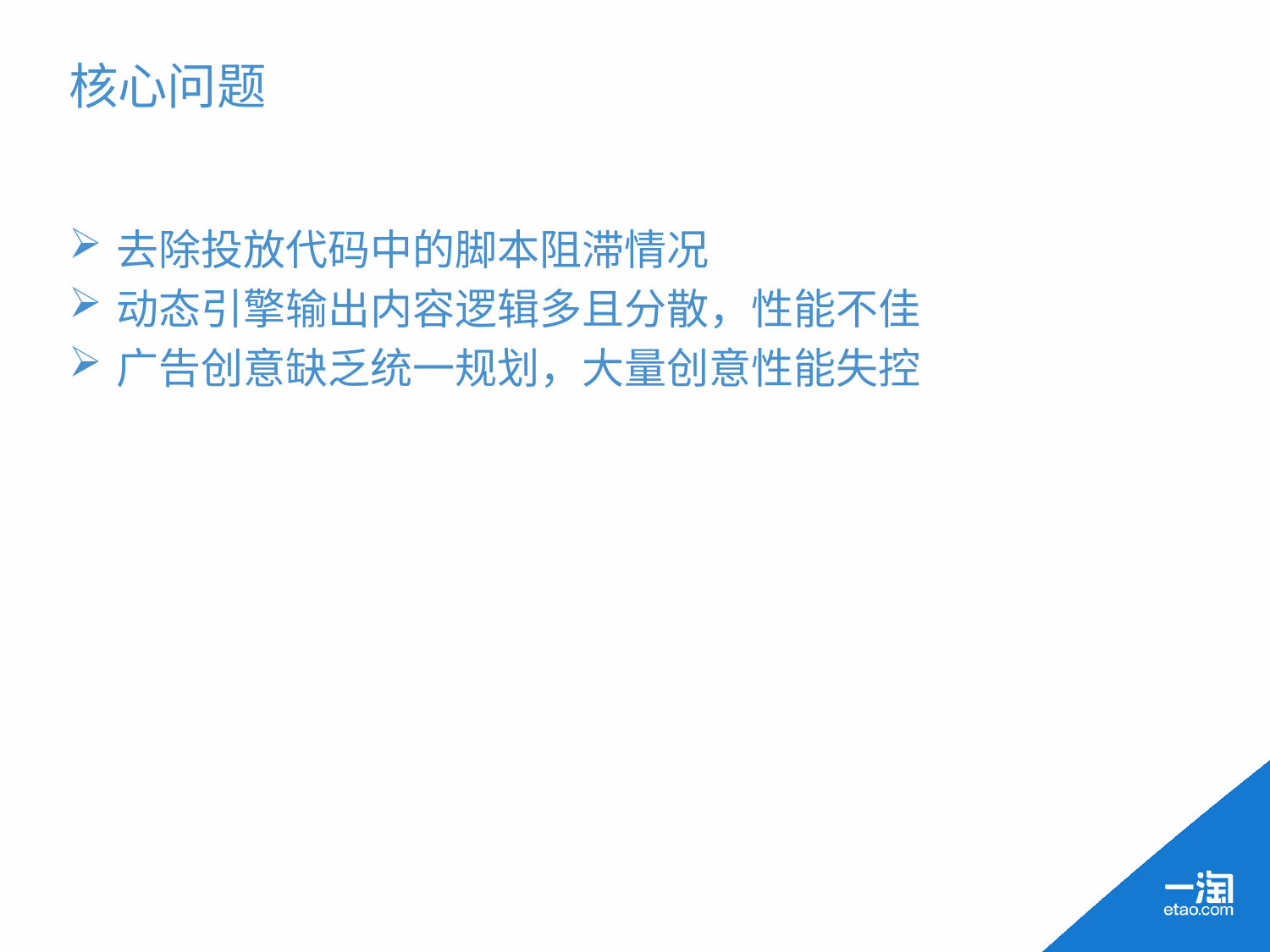

# 核心问题

去除投放代码中的脚本阻滞情况
动态引擎输出内容逻辑多且分散，性能不佳
广告创意缺乏统一规划，大量创意性能失控